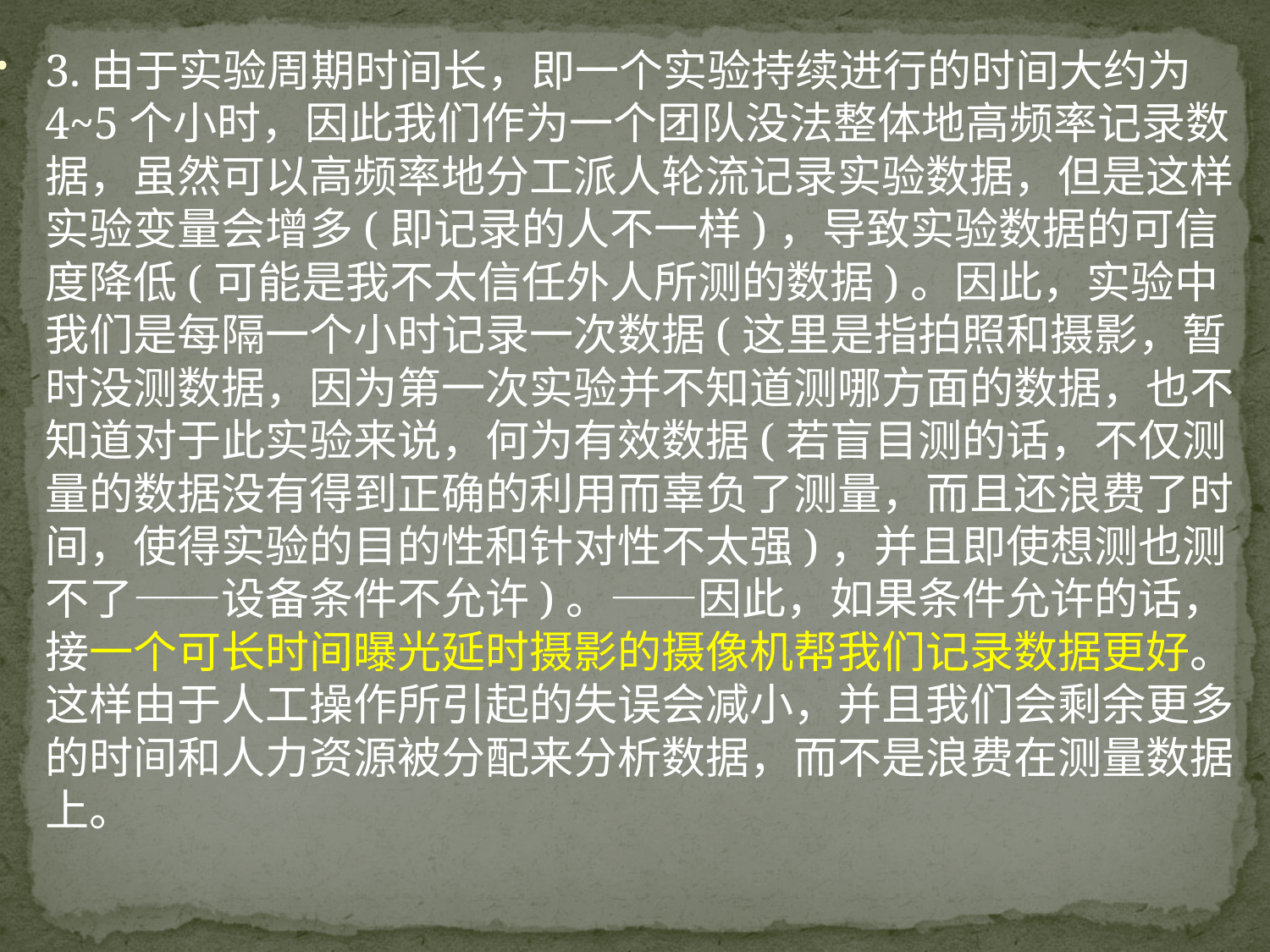

3.由于实验周期时间长，即一个实验持续进行的时间大约为4~5个小时，因此我们作为一个团队没法整体地高频率记录数据，虽然可以高频率地分工派人轮流记录实验数据，但是这样实验变量会增多(即记录的人不一样)，导致实验数据的可信度降低(可能是我不太信任外人所测的数据)。因此，实验中我们是每隔一个小时记录一次数据(这里是指拍照和摄影，暂时没测数据，因为第一次实验并不知道测哪方面的数据，也不知道对于此实验来说，何为有效数据(若盲目测的话，不仅测量的数据没有得到正确的利用而辜负了测量，而且还浪费了时间，使得实验的目的性和针对性不太强)，并且即使想测也测不了——设备条件不允许)。——因此，如果条件允许的话，接一个可长时间曝光延时摄影的摄像机帮我们记录数据更好。这样由于人工操作所引起的失误会减小，并且我们会剩余更多的时间和人力资源被分配来分析数据，而不是浪费在测量数据上。